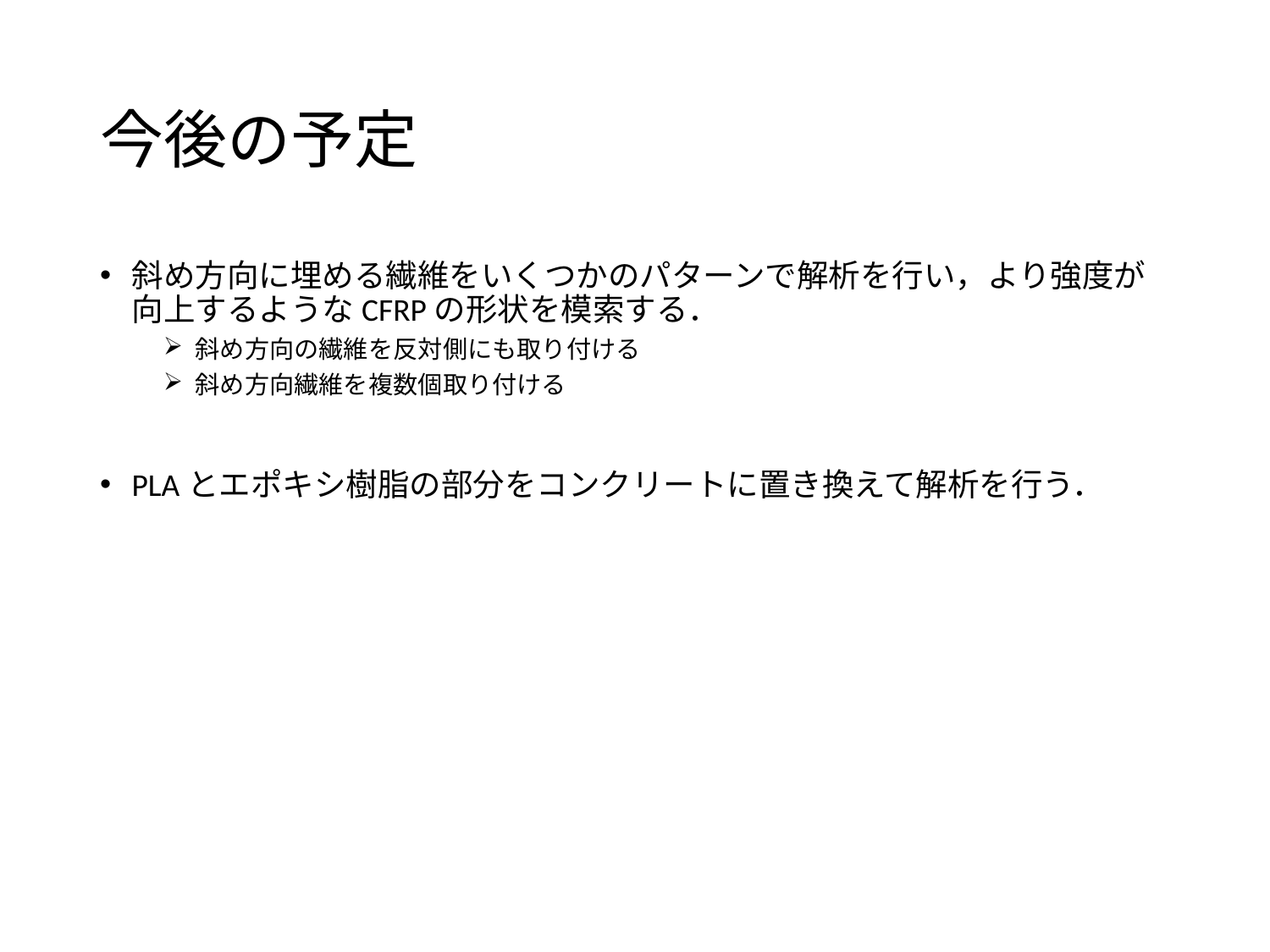

# 今後の予定
斜め方向に埋める繊維をいくつかのパターンで解析を行い，より強度が向上するようなCFRPの形状を模索する．
斜め方向の繊維を反対側にも取り付ける
斜め方向繊維を複数個取り付ける

PLAとエポキシ樹脂の部分をコンクリートに置き換えて解析を行う．